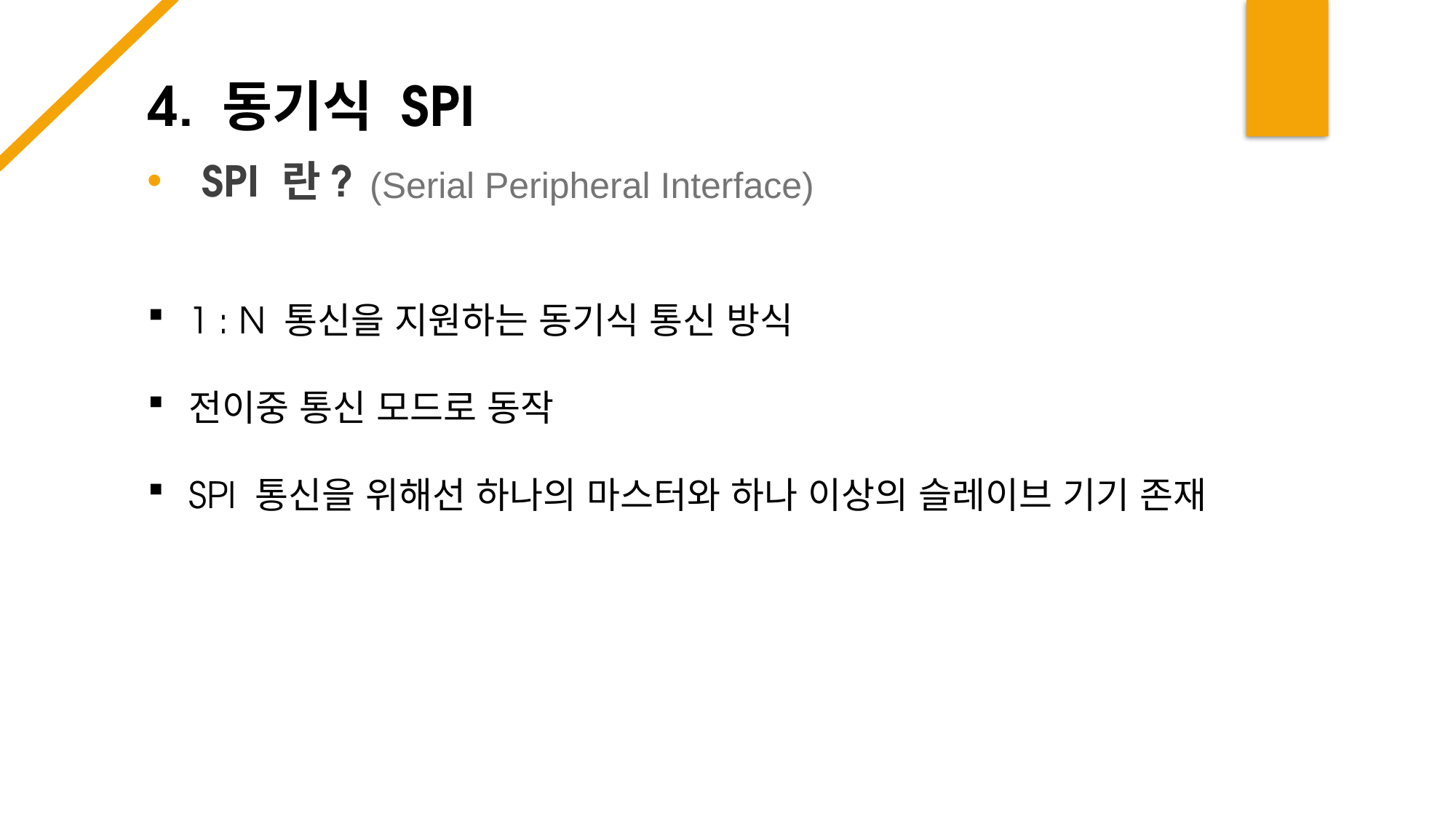

4. 동기식 SPI
SPI 란?
(Serial Peripheral Interface)
1 : N 통신을 지원하는 동기식 통신 방식
전이중 통신 모드로 동작
SPI 통신을 위해선 하나의 마스터와 하나 이상의 슬레이브 기기 존재